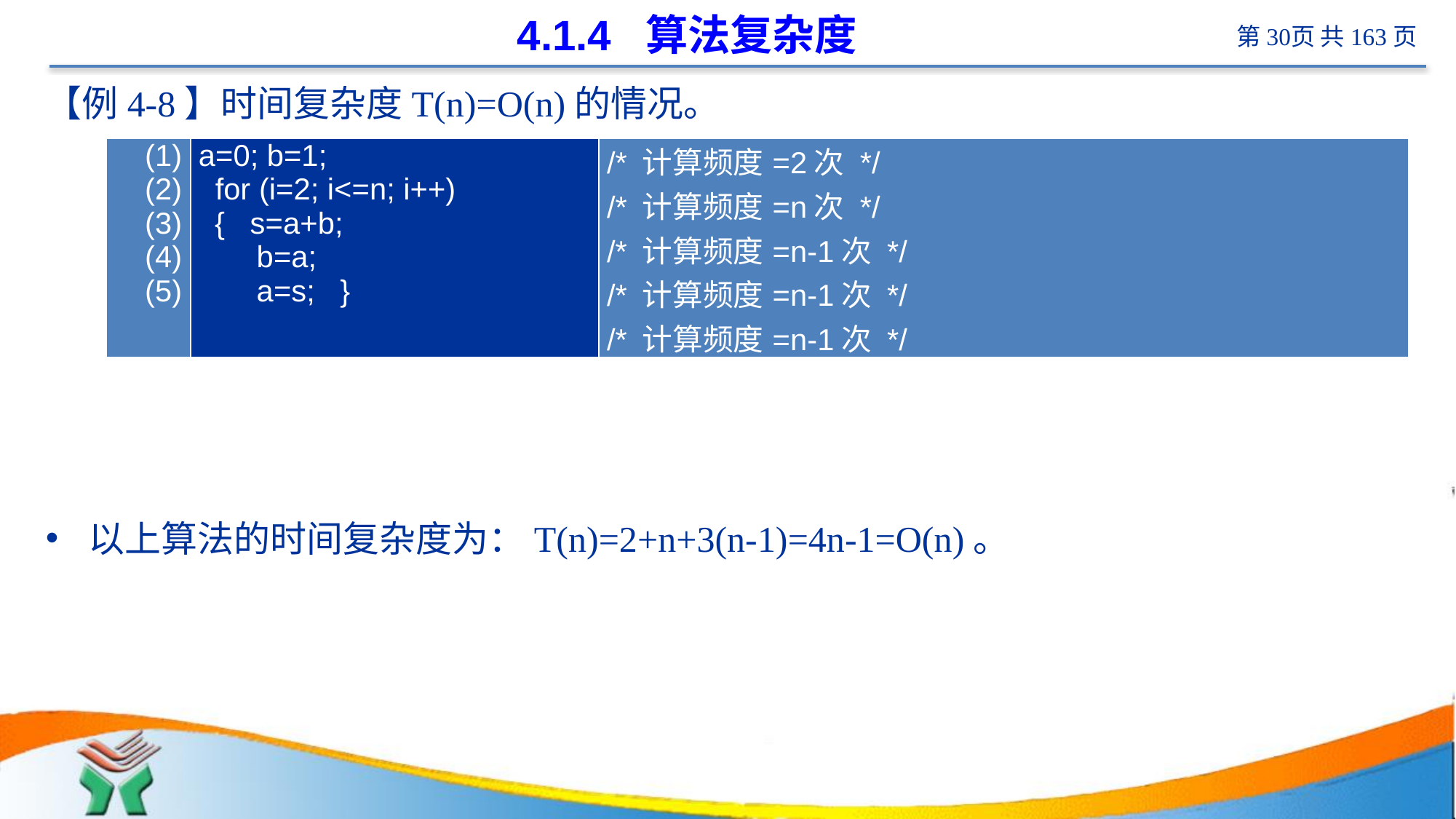

# 4.1.4  算法复杂度
【例4-8】时间复杂度T(n)=O(n)的情况。

以上算法的时间复杂度为：T(n)=2+n+3(n-1)=4n-1=O(n)。
| (1) (2) (3) (4) (5) | a=0; b=1; for (i=2; i<=n; i++) { s=a+b; b=a; a=s; } | /\* 计算频度=2次 \*/ /\* 计算频度=n次 \*/ /\* 计算频度=n-1次 \*/ /\* 计算频度=n-1次 \*/ /\* 计算频度=n-1次 \*/ |
| --- | --- | --- |